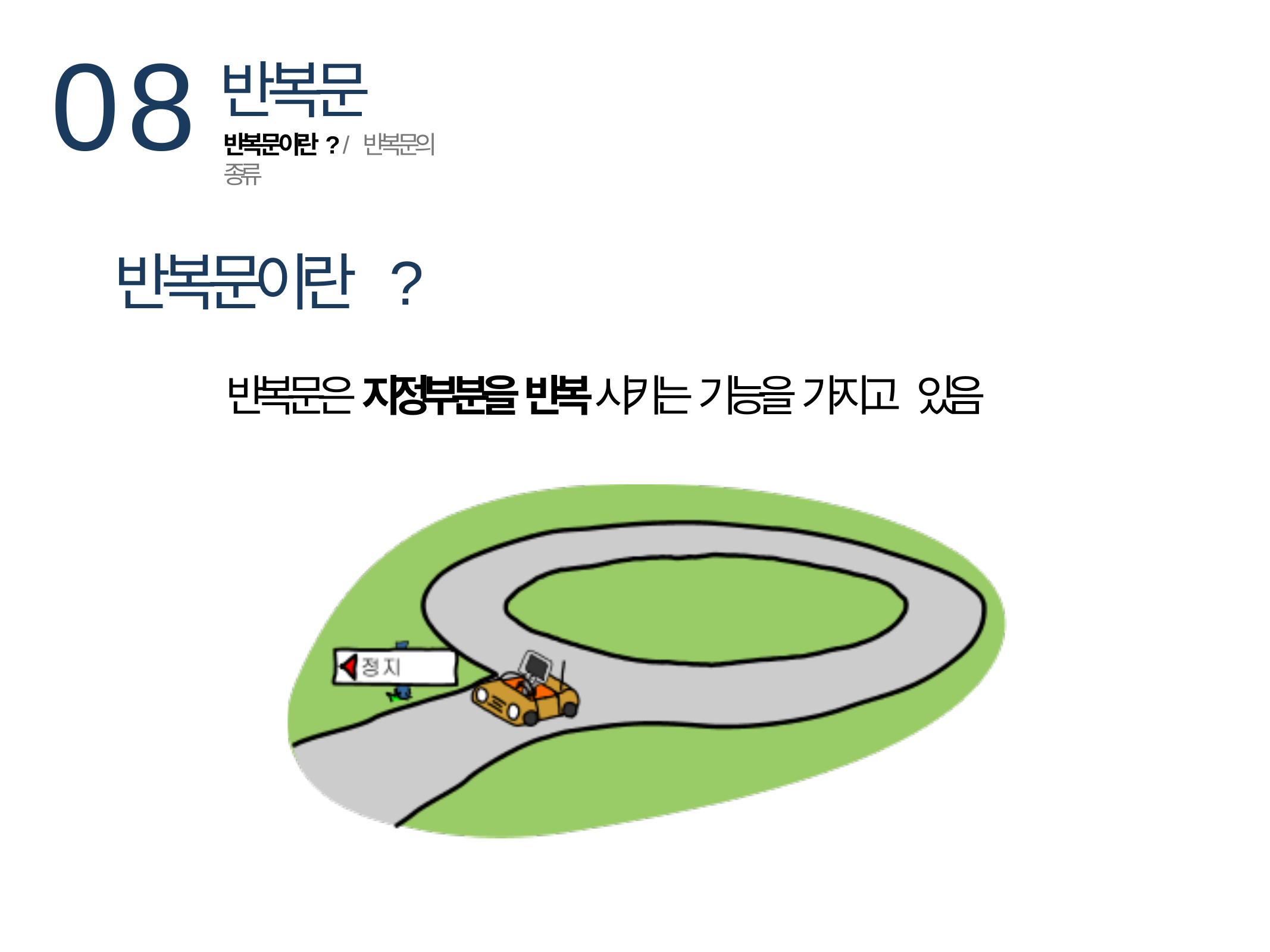

08
반복문
반복문이란? / 반복문의 종류
반복문이란 ?
반복문은  지정부분을  반복시키는  기능을  가지고  있음